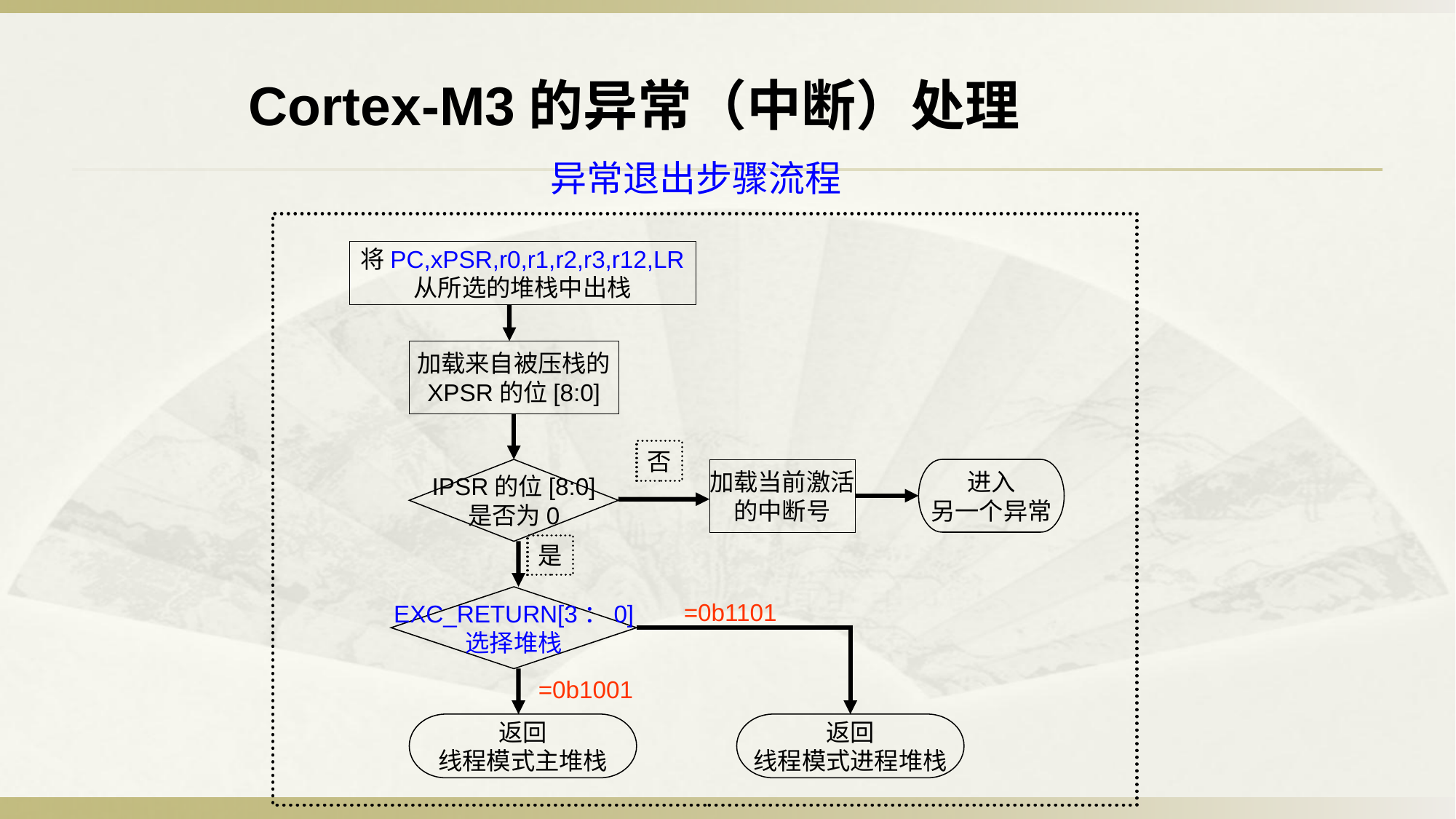

Cortex-M3的异常（中断）处理
异常退出步骤流程

将PC,xPSR,r0,r1,r2,r3,r12,LR
从所选的堆栈中出栈

加载来自被压栈的
XPSR的位[8:0]
否
IPSR的位[8:0]
是否为0
加载当前激活
的中断号
进入
另一个异常

是

EXC_RETURN[3：0]
选择堆栈
=0b1101

=0b1001
返回
线程模式主堆栈
返回
线程模式进程堆栈